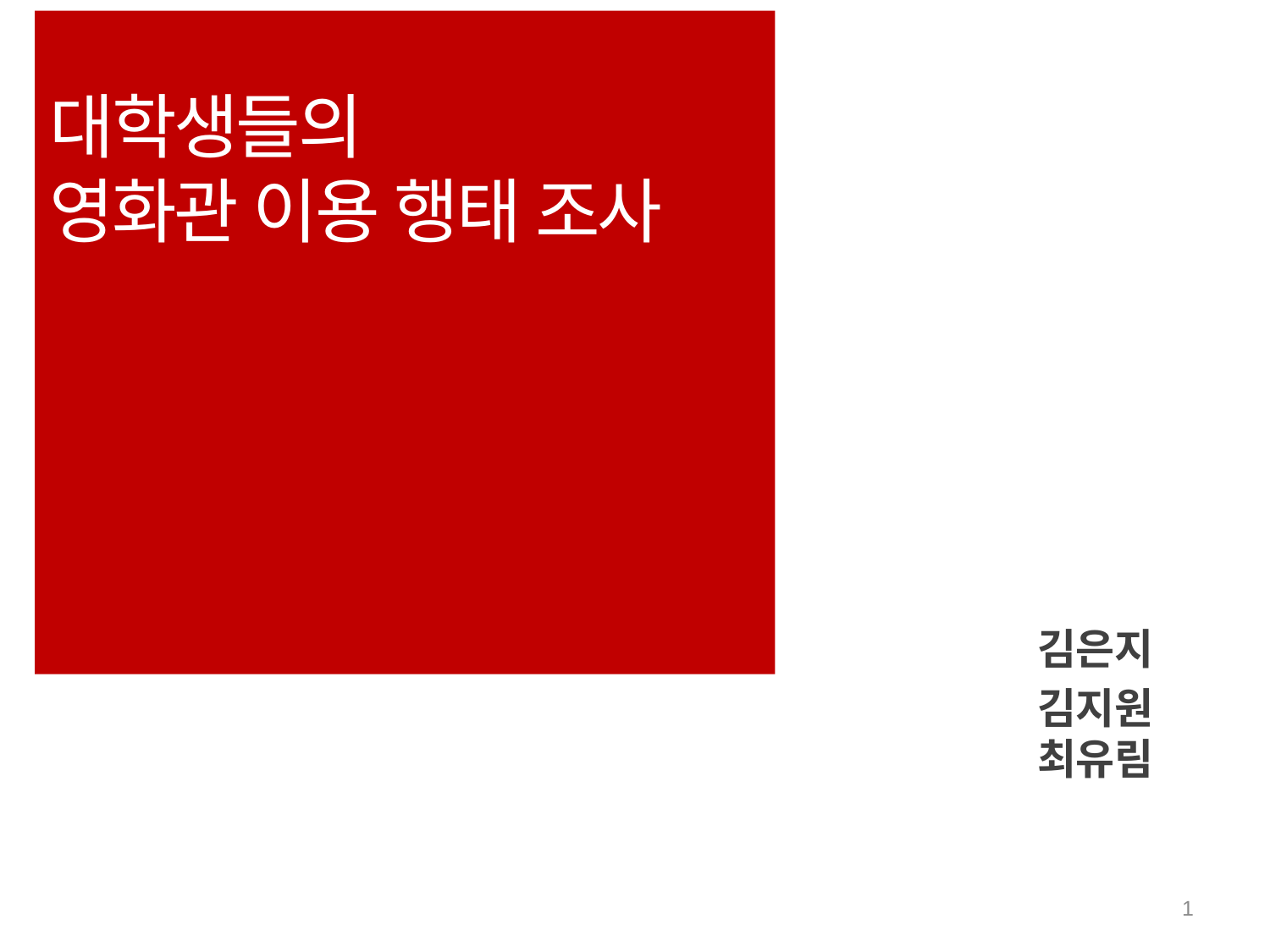

# 대학생들의 영화관 이용 행태 조사
김은지
김지원최유림
1